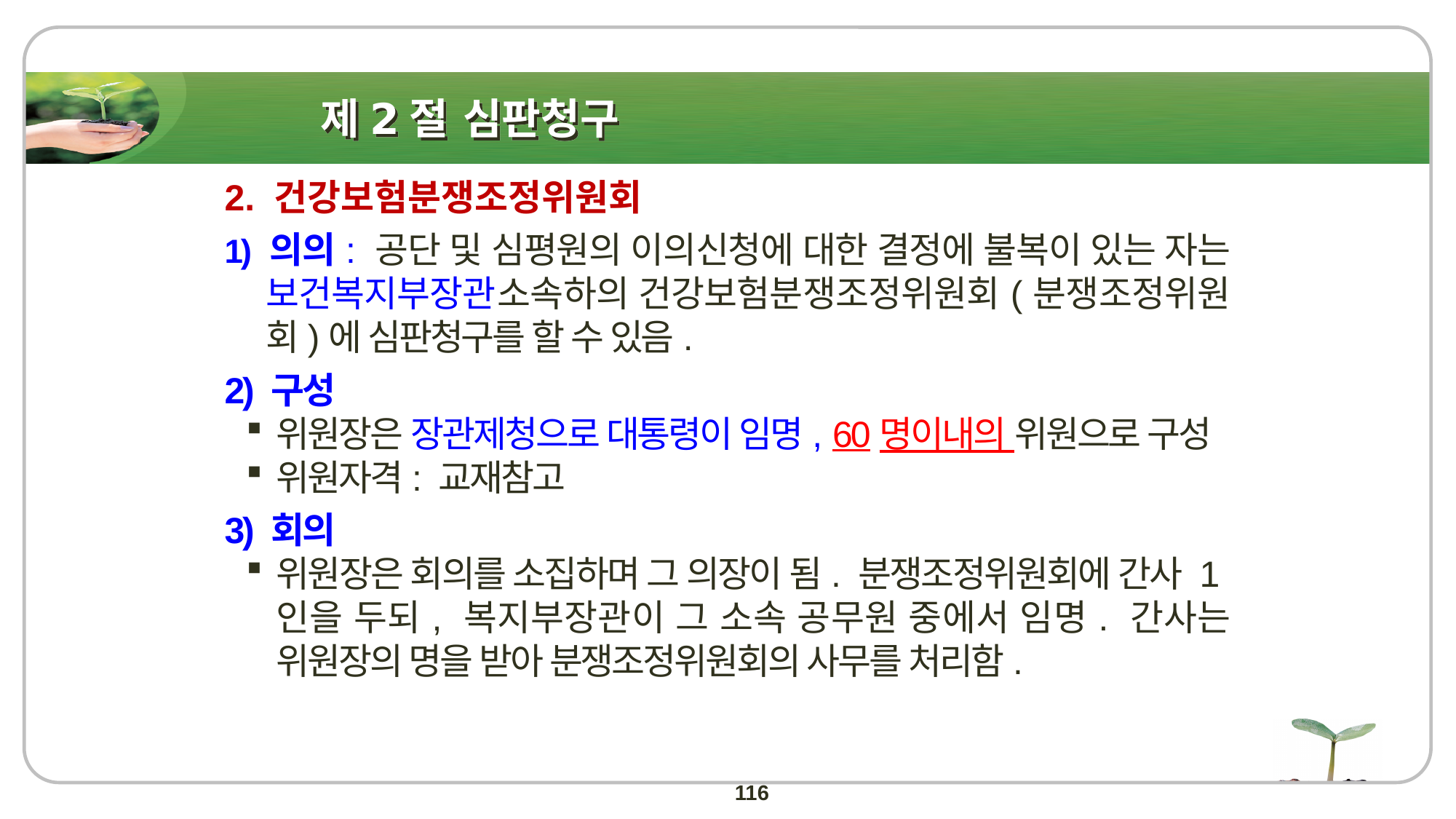

# 제2절 심판청구
2. 건강보험분쟁조정위원회
1) 의의: 공단 및 심평원의 이의신청에 대한 결정에 불복이 있는 자는 보건복지부장관소속하의 건강보험분쟁조정위원회(분쟁조정위원회)에 심판청구를 할 수 있음.
2) 구성
위원장은 장관제청으로 대통령이 임명, 60명이내의 위원으로 구성
위원자격: 교재참고
3) 회의
위원장은 회의를 소집하며 그 의장이 됨. 분쟁조정위원회에 간사 1인을 두되, 복지부장관이 그 소속 공무원 중에서 임명. 간사는 위원장의 명을 받아 분쟁조정위원회의 사무를 처리함.
116